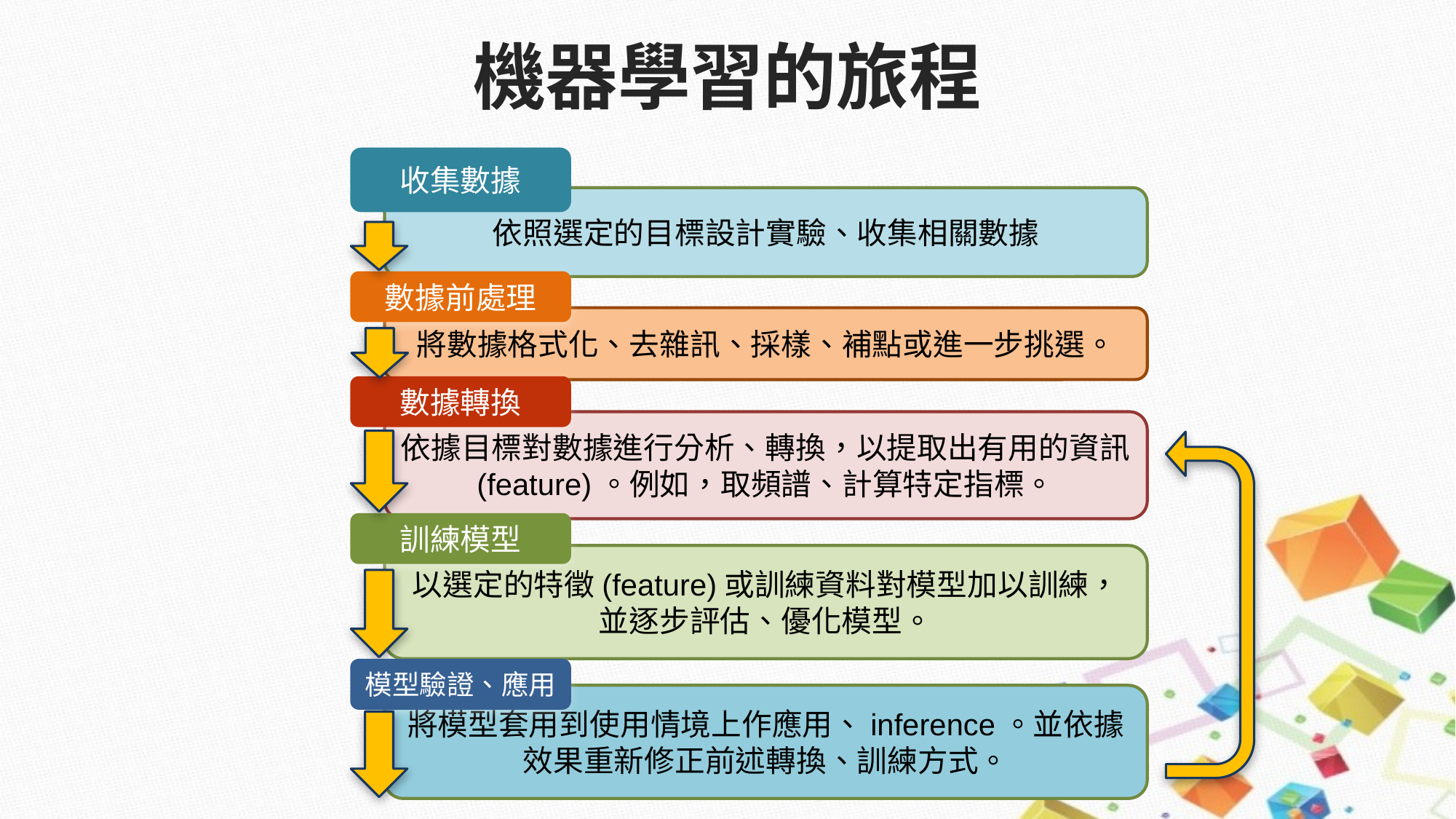

# 機器學習的旅程
收集數據
依照選定的目標設計實驗、收集相關數據

數據前處理
將數據格式化、去雜訊、採樣、補點或進一步挑選。

數據轉換
依據目標對數據進行分析、轉換，以提取出有用的資訊(feature)。例如，取頻譜、計算特定指標。

訓練模型
以選定的特徵(feature)或訓練資料對模型加以訓練，並逐步評估、優化模型。

模型驗證、應用
將模型套用到使用情境上作應用、inference。並依據效果重新修正前述轉換、訓練方式。